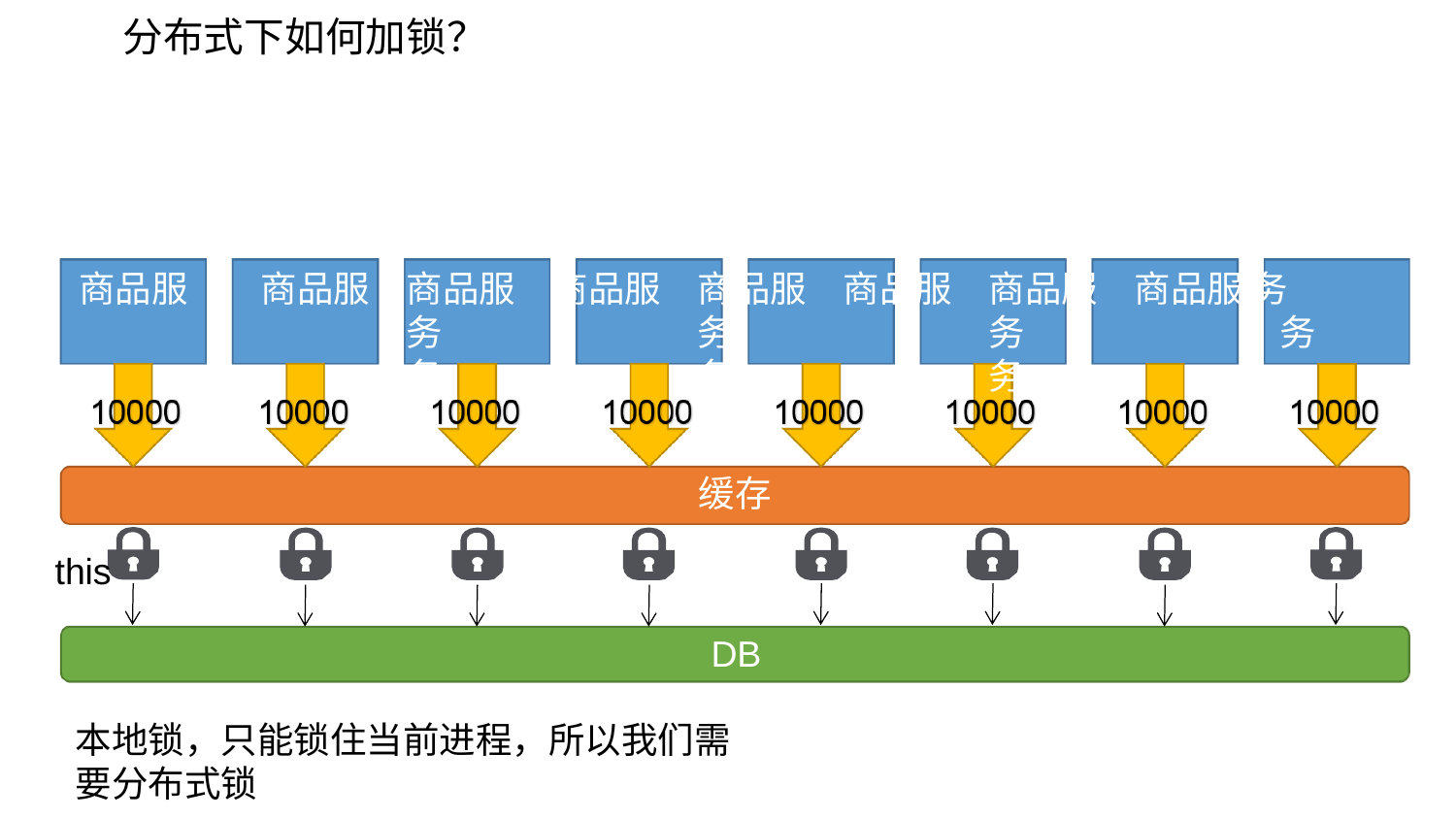

# 分布式下如何加锁？

商品服	商品服	商品服	商品服	商品服	商品服	商品服	商品服 务		务		务		务		务		务		务		务

缓存
this
DB

本地锁，只能锁住当前进程，所以我们需要分布式锁